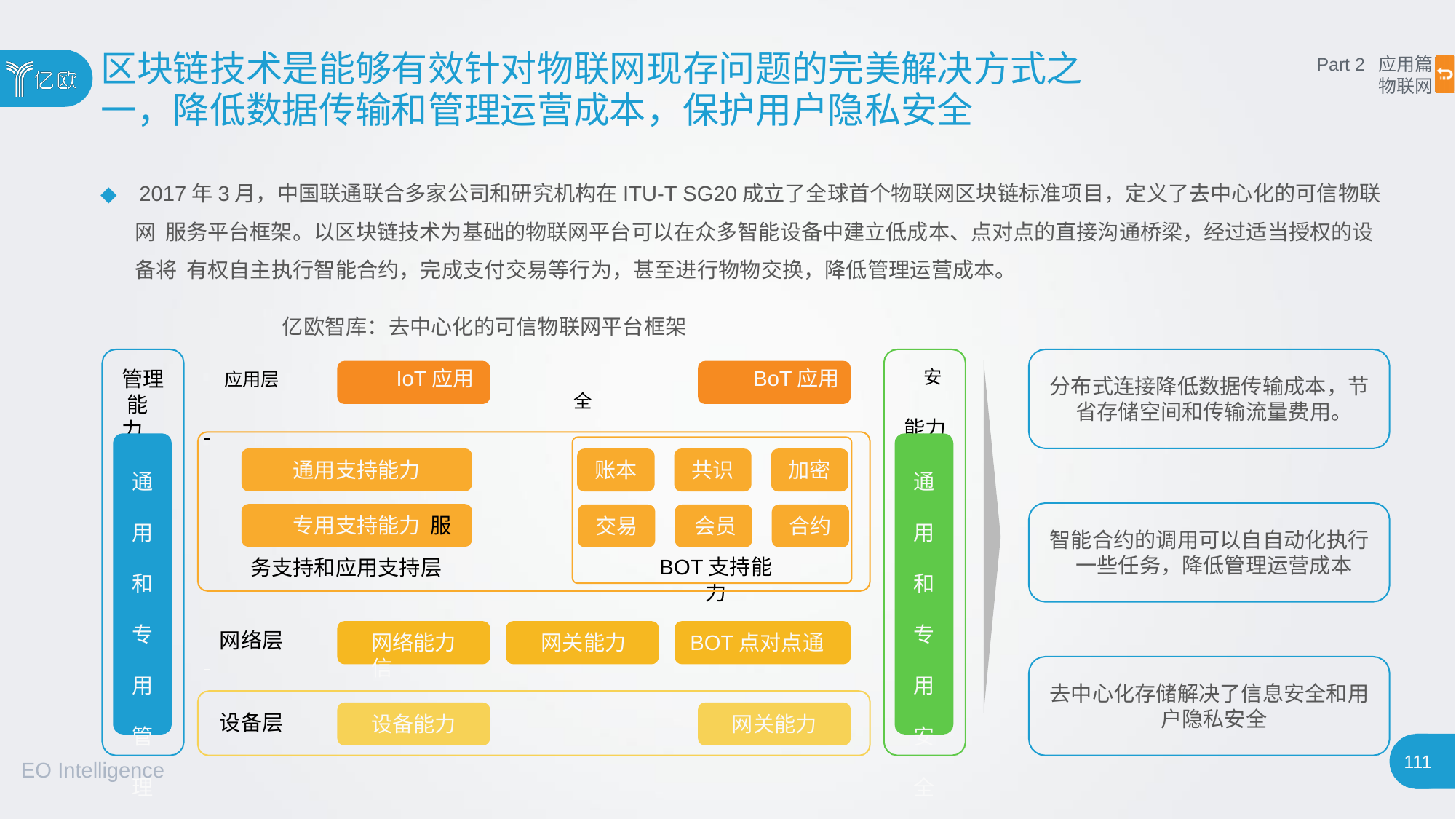

# 区块链技术是能够有效针对物联网现存问题的完美解决方式之
一，降低数据传输和管理运营成本，保护用户隐私安全
Part 2 应用篇
物联网

◆ 2017年3月，中国联通联合多家公司和研究机构在ITU-T SG20成立了全球首个物联网区块链标准项目，定义了去中心化的可信物联网  服务平台框架。以区块链技术为基础的物联网平台可以在众多智能设备中建立低成本、点对点的直接沟通桥梁，经过适当授权的设备将  有权自主执行智能合约，完成支付交易等行为，甚至进行物物交换，降低管理运营成本。

亿欧智库：去中心化的可信物联网平台框架

管理  能力
应用层	IoT应用	BoT应用	安全
 		能力
分布式连接降低数据传输成本，节  省存储空间和传输流量费用。

通用支持能力
账本
共识
加密
通  用  和  专  用  管  理  能  力
通  用  和  专  用  安  全  能  力
专用支持能力  服务支持和应用支持层

交易
会员
BOT支持能力
合约
智能合约的调用可以自自动化执行  一些任务，降低管理运营成本

网络层
网络能力	网关能力	BOT点对点通信

去中心化存储解决了信息安全和用  户隐私安全

设备层
设备能力
网关能力
111
EO Intelligence